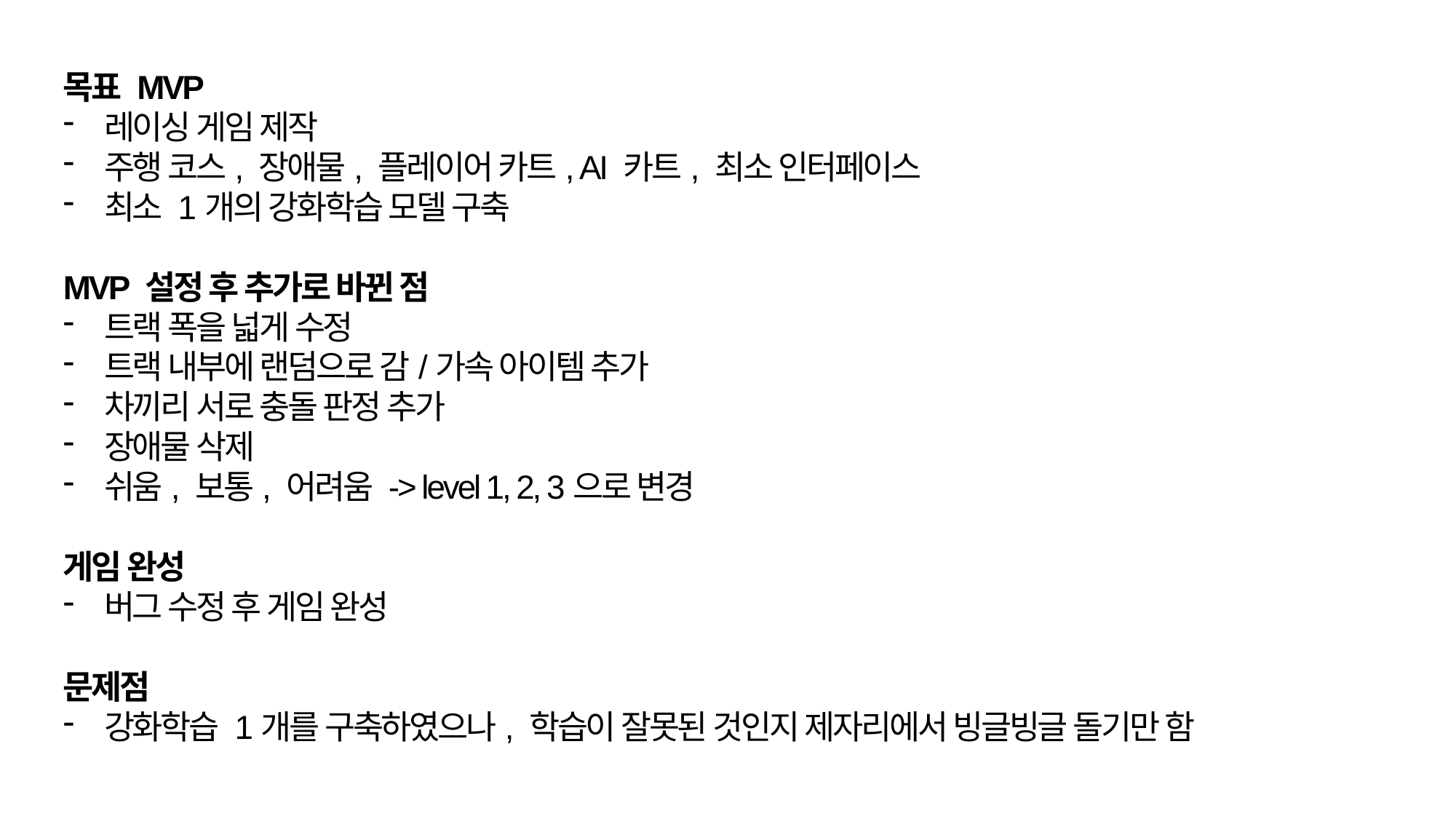

목표 MVP
레이싱 게임 제작
주행 코스, 장애물, 플레이어 카트, AI 카트, 최소 인터페이스
최소 1개의 강화학습 모델 구축

MVP 설정 후 추가로 바뀐 점
트랙 폭을 넓게 수정
트랙 내부에 랜덤으로 감/가속 아이템 추가
차끼리 서로 충돌 판정 추가
장애물 삭제
쉬움, 보통, 어려움 -> level 1, 2, 3으로 변경

게임 완성
버그 수정 후 게임 완성

문제점
강화학습 1개를 구축하였으나, 학습이 잘못된 것인지 제자리에서 빙글빙글 돌기만 함